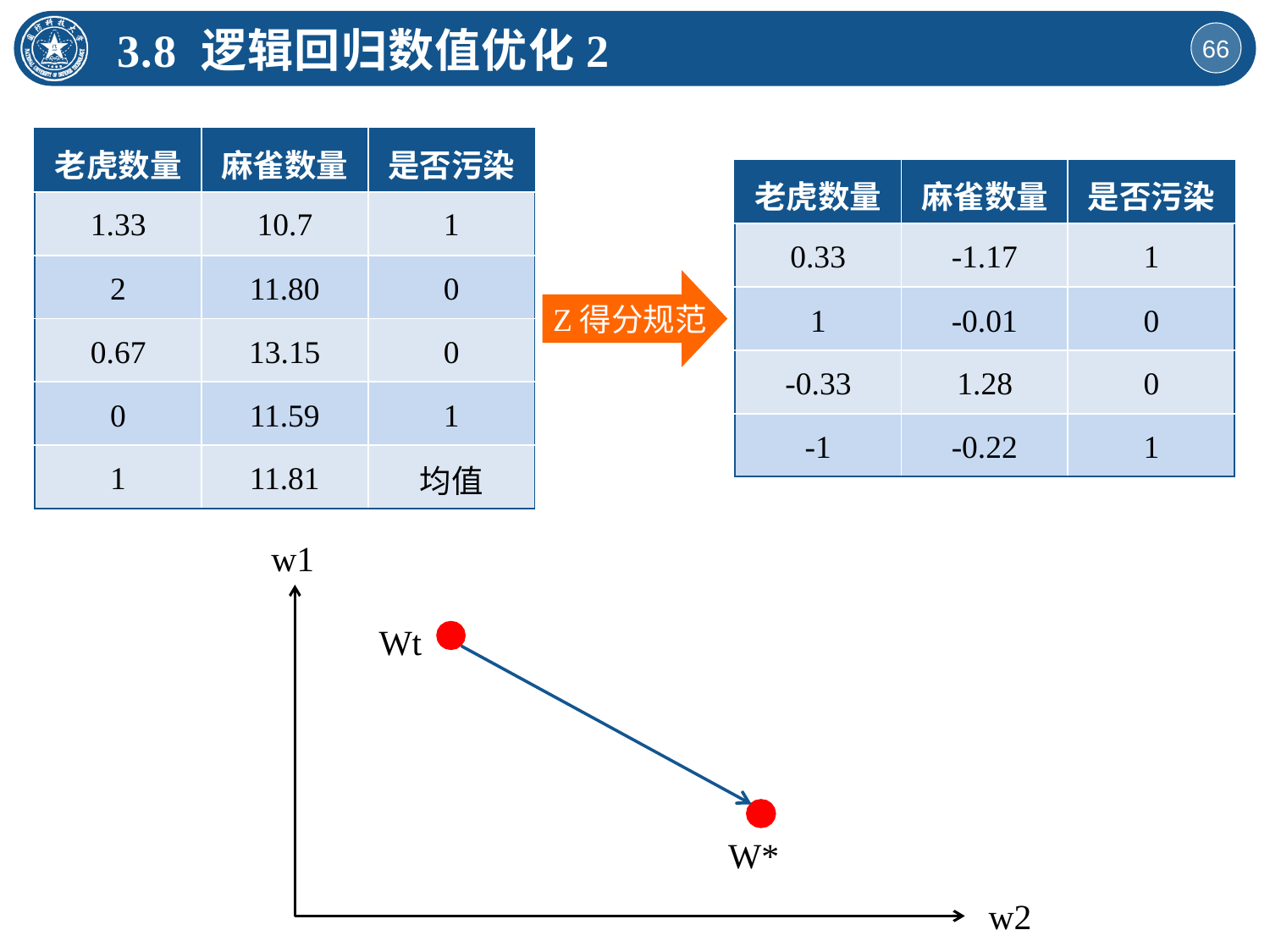

3.8 逻辑回归数值优化2
| 老虎数量 | 麻雀数量 | 是否污染 |
| --- | --- | --- |
| 1.33 | 10.7 | 1 |
| 2 | 11.80 | 0 |
| 0.67 | 13.15 | 0 |
| 0 | 11.59 | 1 |
| 1 | 11.81 | 均值 |
| 老虎数量 | 麻雀数量 | 是否污染 |
| --- | --- | --- |
| 0.33 | -1.17 | 1 |
| 1 | -0.01 | 0 |
| -0.33 | 1.28 | 0 |
| -1 | -0.22 | 1 |
Z得分规范
w1

Wt

W*
w2